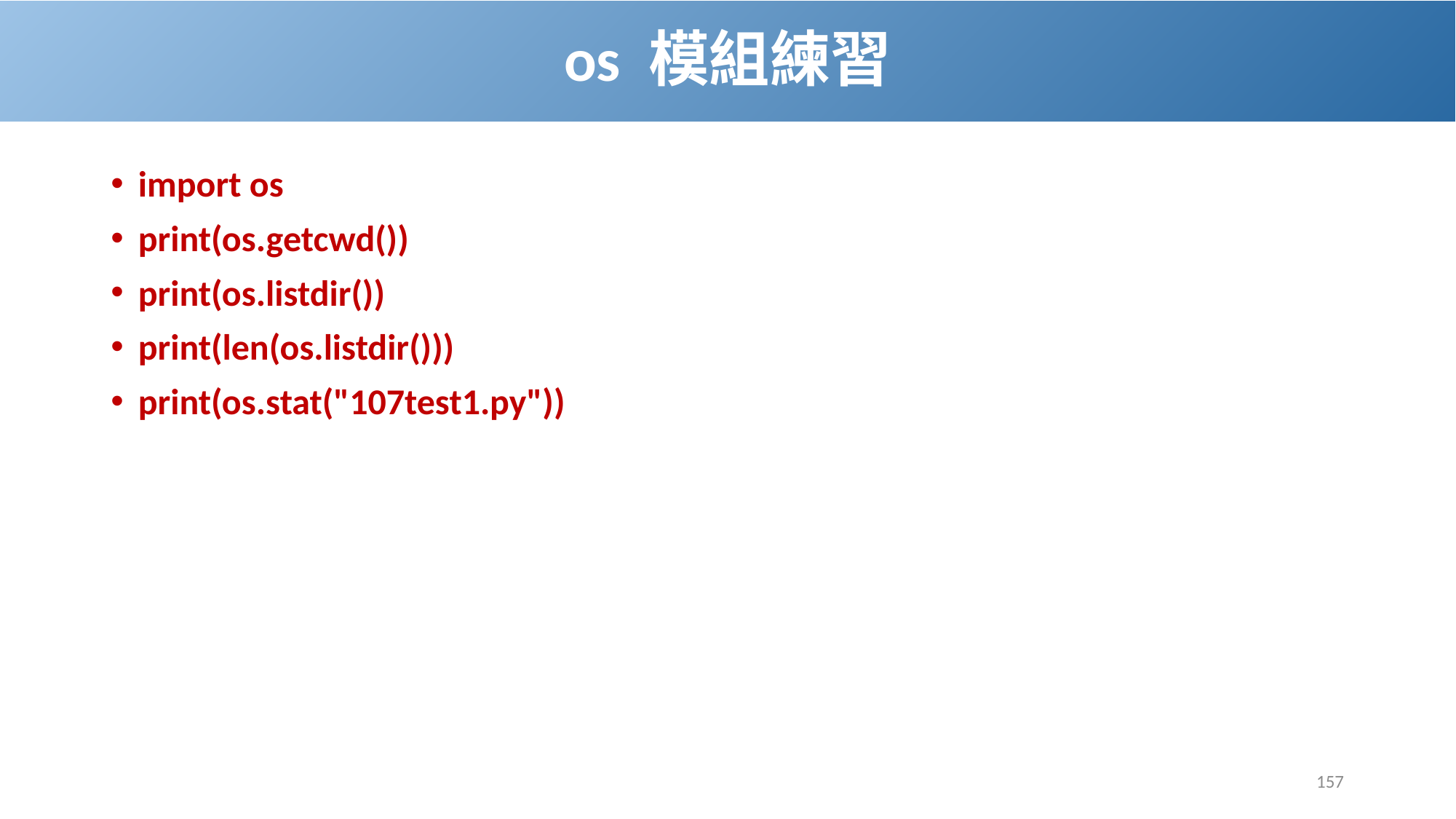

# os 模組練習
import os
print(os.getcwd())
print(os.listdir())
print(len(os.listdir()))
print(os.stat("107test1.py"))
157